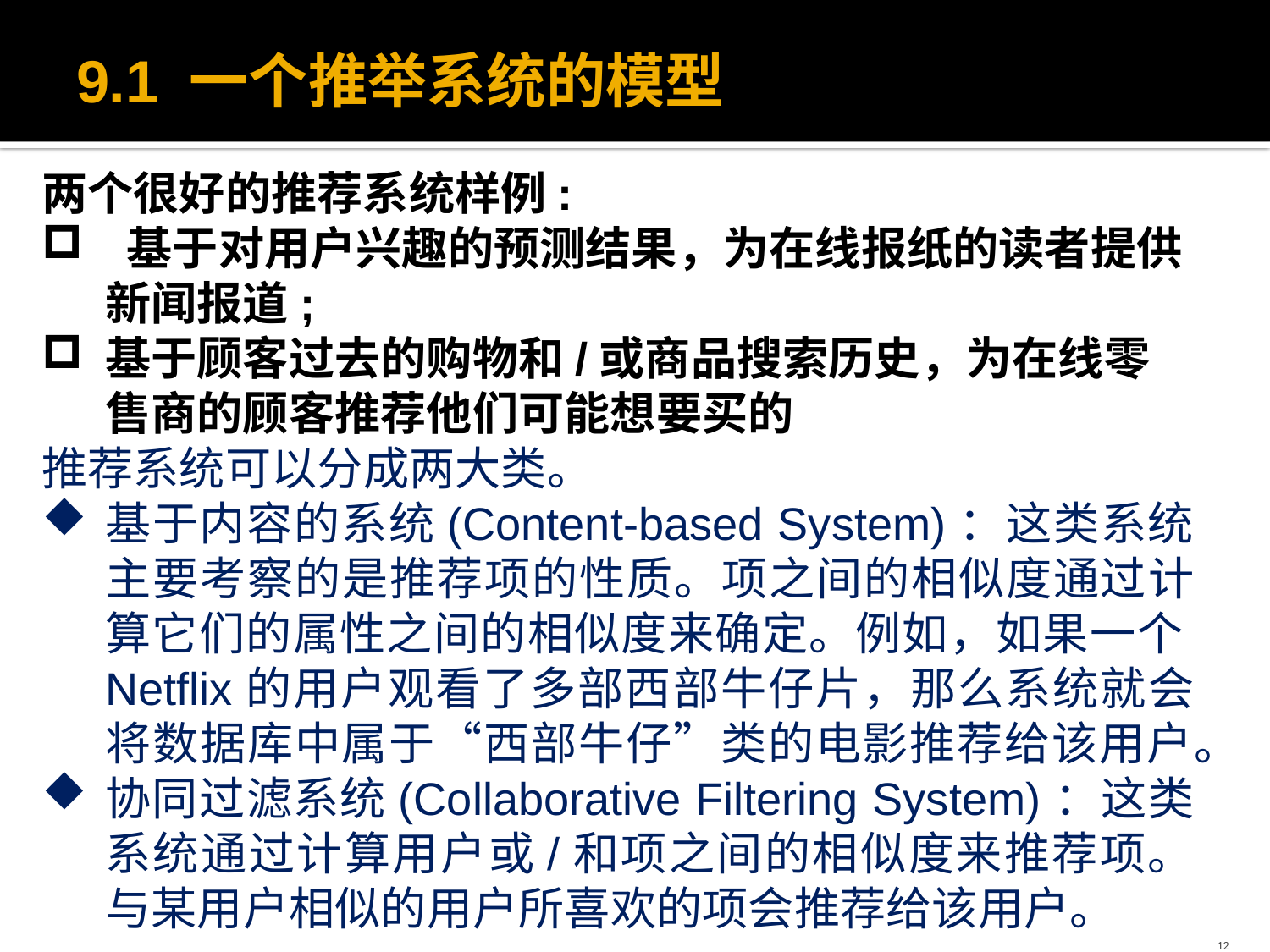

# 9.1 一个推举系统的模型
两个很好的推荐系统样例:
 基于对用户兴趣的预测结果，为在线报纸的读者提供新闻报道;
基于顾客过去的购物和/或商品搜索历史，为在线零售商的顾客推荐他们可能想要买的
推荐系统可以分成两大类。
基于内容的系统(Content-based System)：这类系统主要考察的是推荐项的性质。项之间的相似度通过计算它们的属性之间的相似度来确定。例如，如果一个Netflix的用户观看了多部西部牛仔片，那么系统就会将数据库中属于“西部牛仔”类的电影推荐给该用户。
协同过滤系统(Collaborative Filtering System)：这类系统通过计算用户或/和项之间的相似度来推荐项。与某用户相似的用户所喜欢的项会推荐给该用户。
12